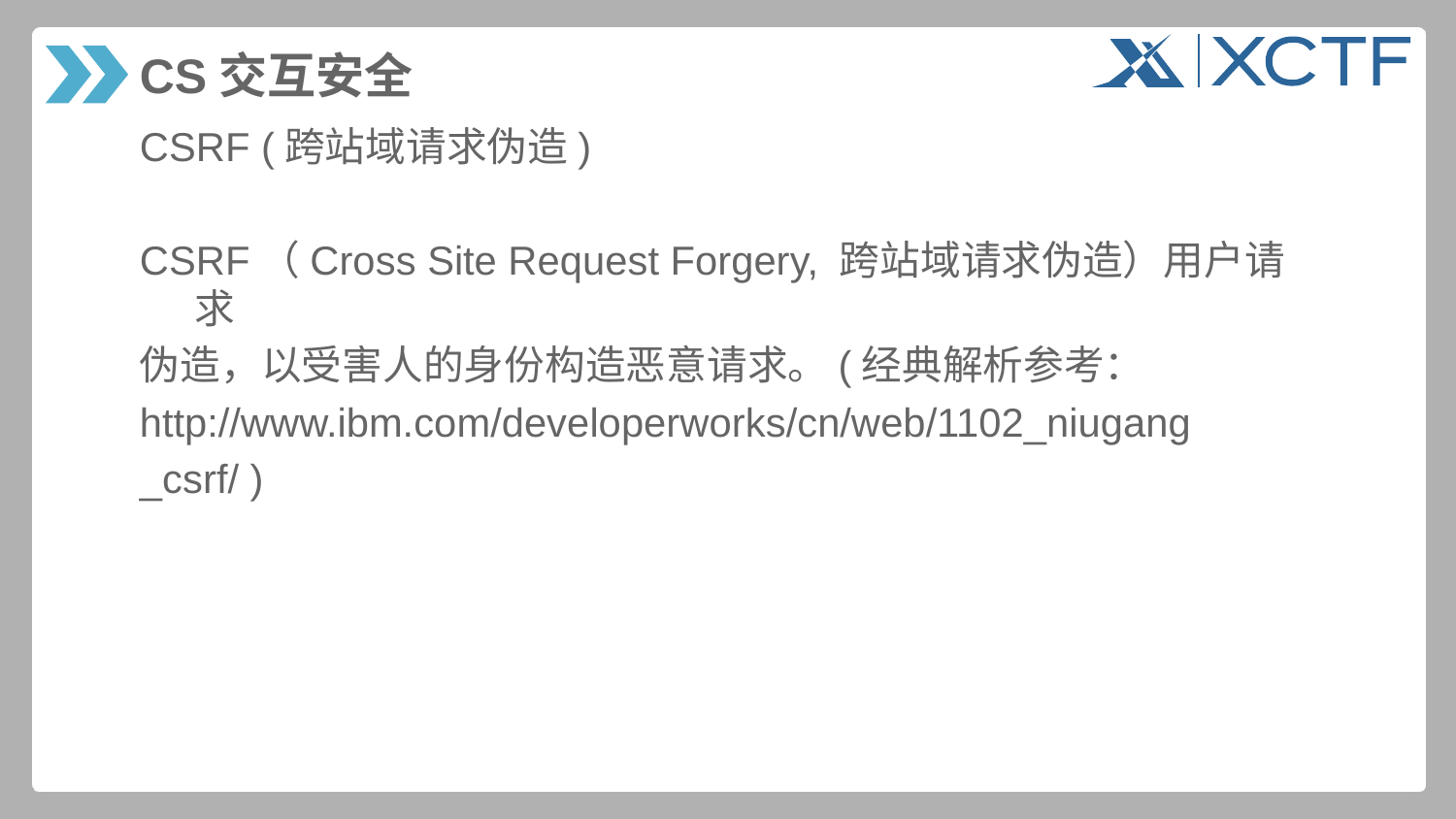

# CS交互安全
CSRF (跨站域请求伪造)

CSRF（Cross Site Request Forgery, 跨站域请求伪造）用户请求
伪造，以受害人的身份构造恶意请求。(经典解析参考：
http://www.ibm.com/developerworks/cn/web/1102_niugang
_csrf/ )